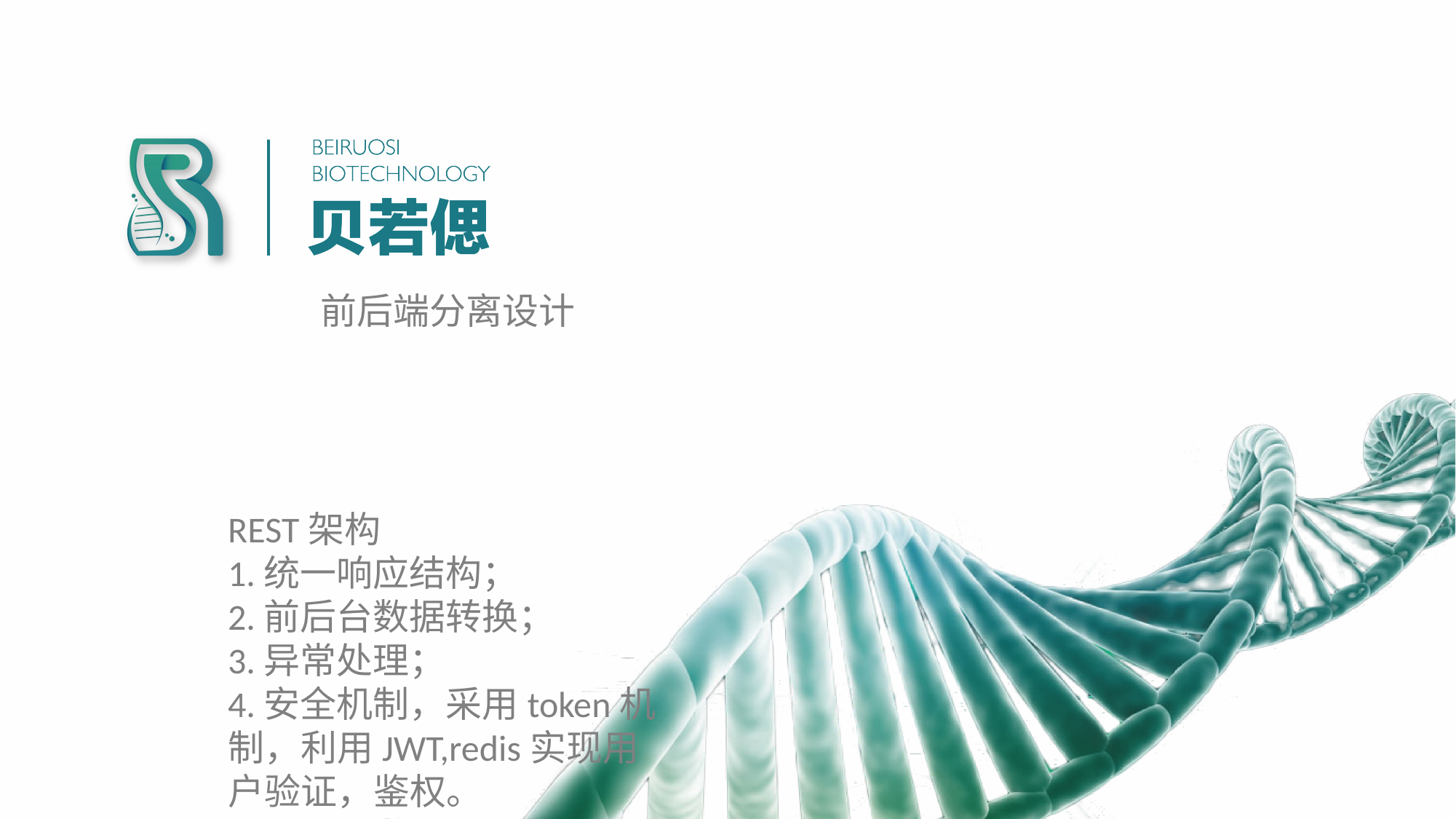

前后端分离设计
REST架构
1.统一响应结构；
2.前后台数据转换；
3.异常处理；
4.安全机制，采用token机制，利用JWT,redis实现用户验证，鉴权。